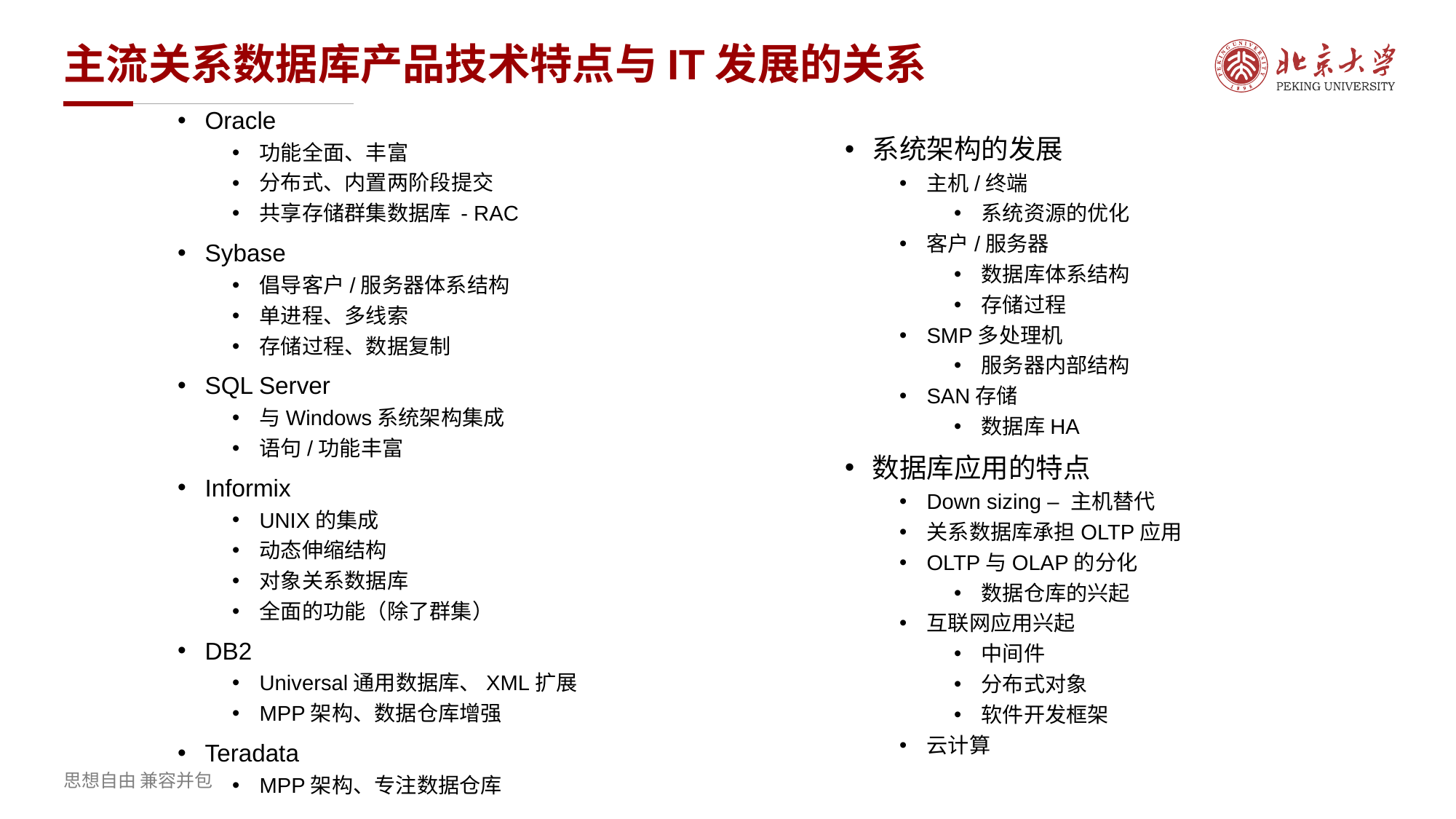

# 主流关系数据库产品技术特点与IT发展的关系
Oracle
功能全面、丰富
分布式、内置两阶段提交
共享存储群集数据库 - RAC
Sybase
倡导客户/服务器体系结构
单进程、多线索
存储过程、数据复制
SQL Server
与Windows系统架构集成
语句/功能丰富
Informix
UNIX的集成
动态伸缩结构
对象关系数据库
全面的功能（除了群集）
DB2
Universal通用数据库、XML扩展
MPP架构、数据仓库增强
Teradata
MPP架构、专注数据仓库
系统架构的发展
主机/终端
系统资源的优化
客户/服务器
数据库体系结构
存储过程
SMP多处理机
服务器内部结构
SAN存储
数据库HA
数据库应用的特点
Down sizing – 主机替代
关系数据库承担OLTP应用
OLTP与OLAP的分化
数据仓库的兴起
互联网应用兴起
中间件
分布式对象
软件开发框架
云计算